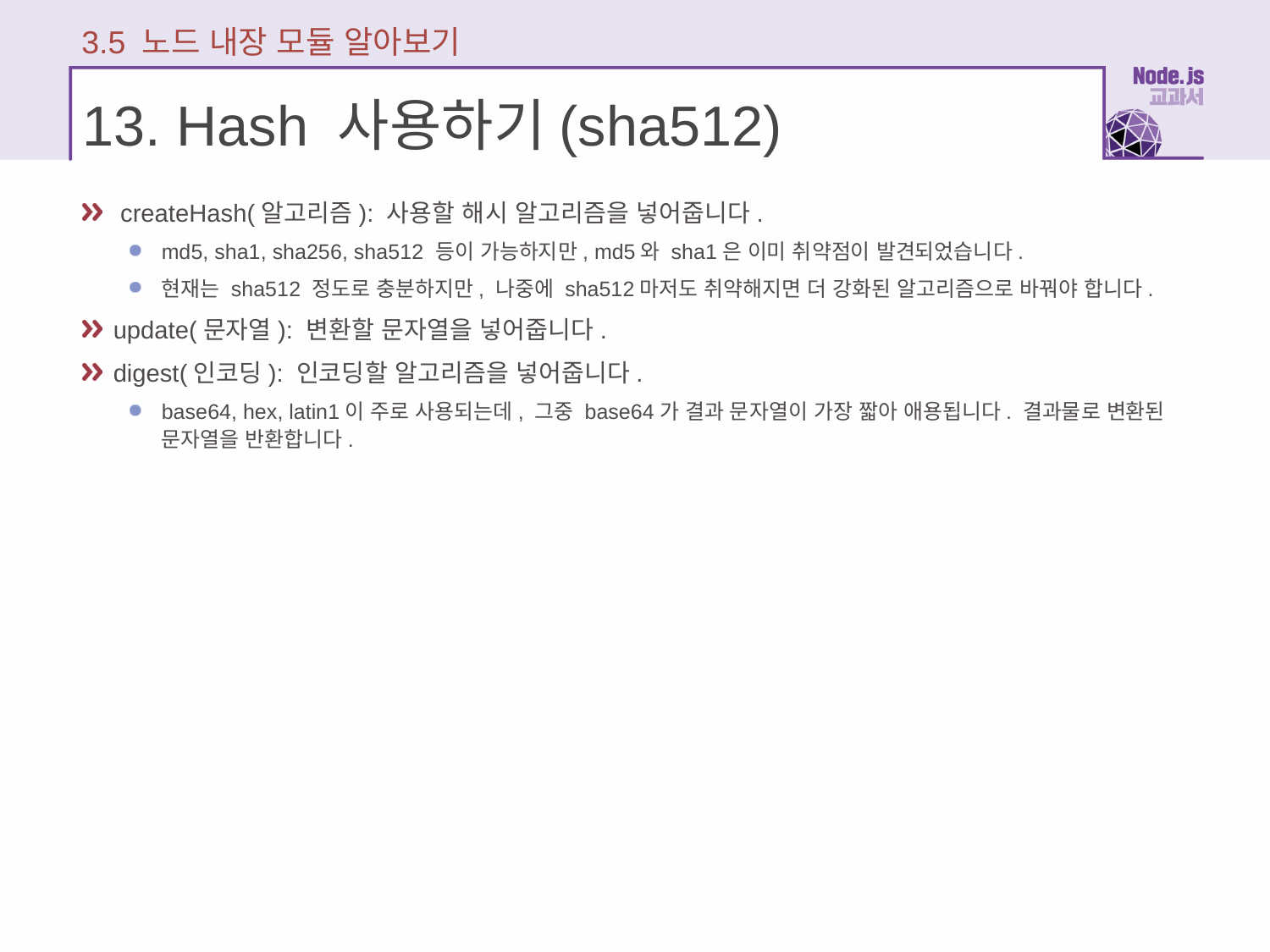

3.5 노드 내장 모듈 알아보기
# 13. Hash 사용하기(sha512)
 createHash(알고리즘): 사용할 해시 알고리즘을 넣어줍니다.
md5, sha1, sha256, sha512 등이 가능하지만, md5와 sha1은 이미 취약점이 발견되었습니다.
현재는 sha512 정도로 충분하지만, 나중에 sha512마저도 취약해지면 더 강화된 알고리즘으로 바꿔야 합니다.
update(문자열): 변환할 문자열을 넣어줍니다.
digest(인코딩): 인코딩할 알고리즘을 넣어줍니다.
base64, hex, latin1이 주로 사용되는데, 그중 base64가 결과 문자열이 가장 짧아 애용됩니다. 결과물로 변환된 문자열을 반환합니다.